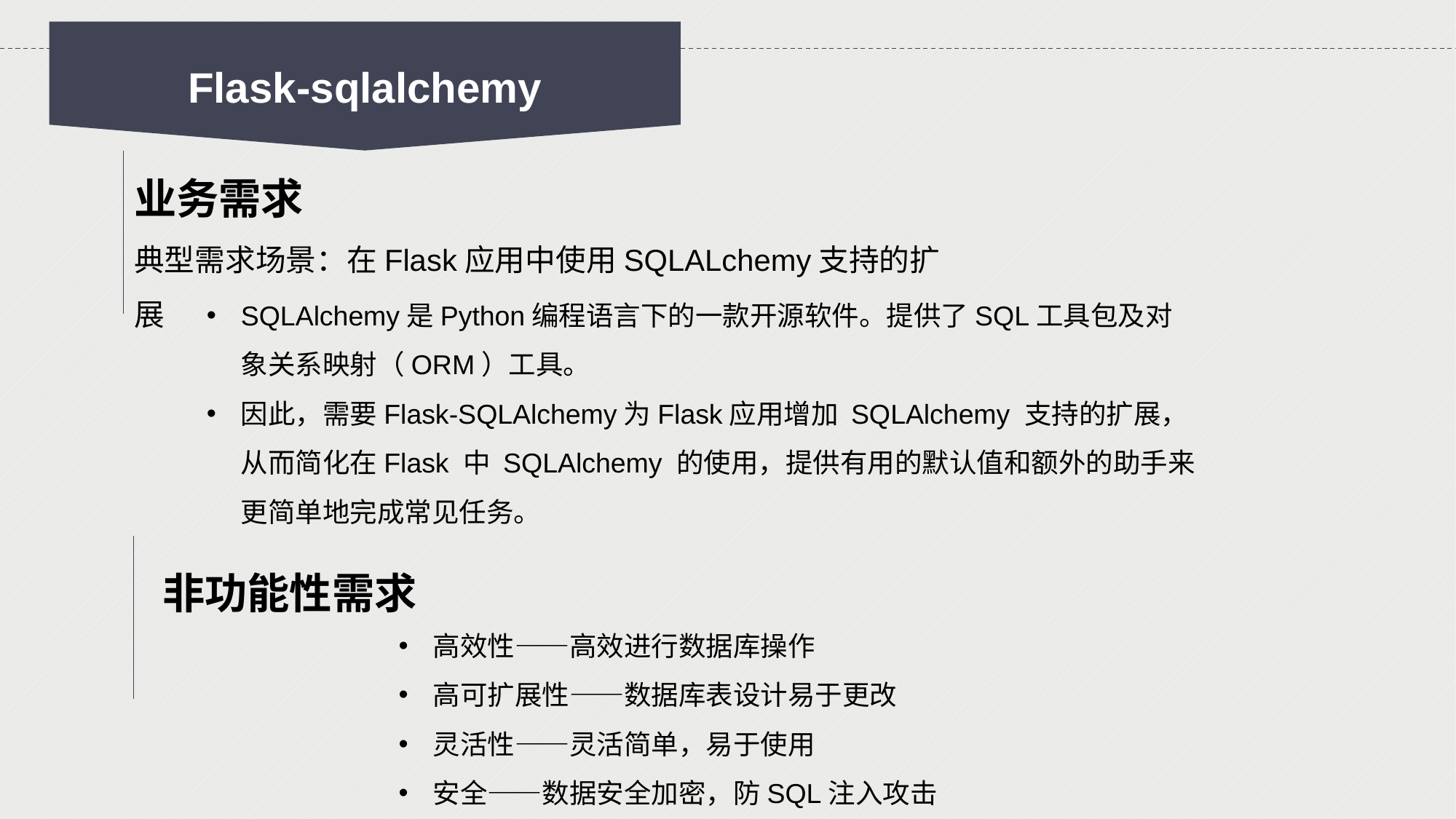

Flask-sqlalchemy
业务需求
典型需求场景：在Flask应用中使用SQLALchemy支持的扩展
SQLAlchemy是Python编程语言下的一款开源软件。提供了SQL工具包及对象关系映射（ORM）工具。
因此，需要Flask-SQLAlchemy为Flask应用增加 SQLAlchemy 支持的扩展，从而简化在Flask 中 SQLAlchemy 的使用，提供有用的默认值和额外的助手来更简单地完成常见任务。
非功能性需求

高效性——高效进行数据库操作
高可扩展性——数据库表设计易于更改
灵活性——灵活简单，易于使用
安全——数据安全加密，防SQL注入攻击